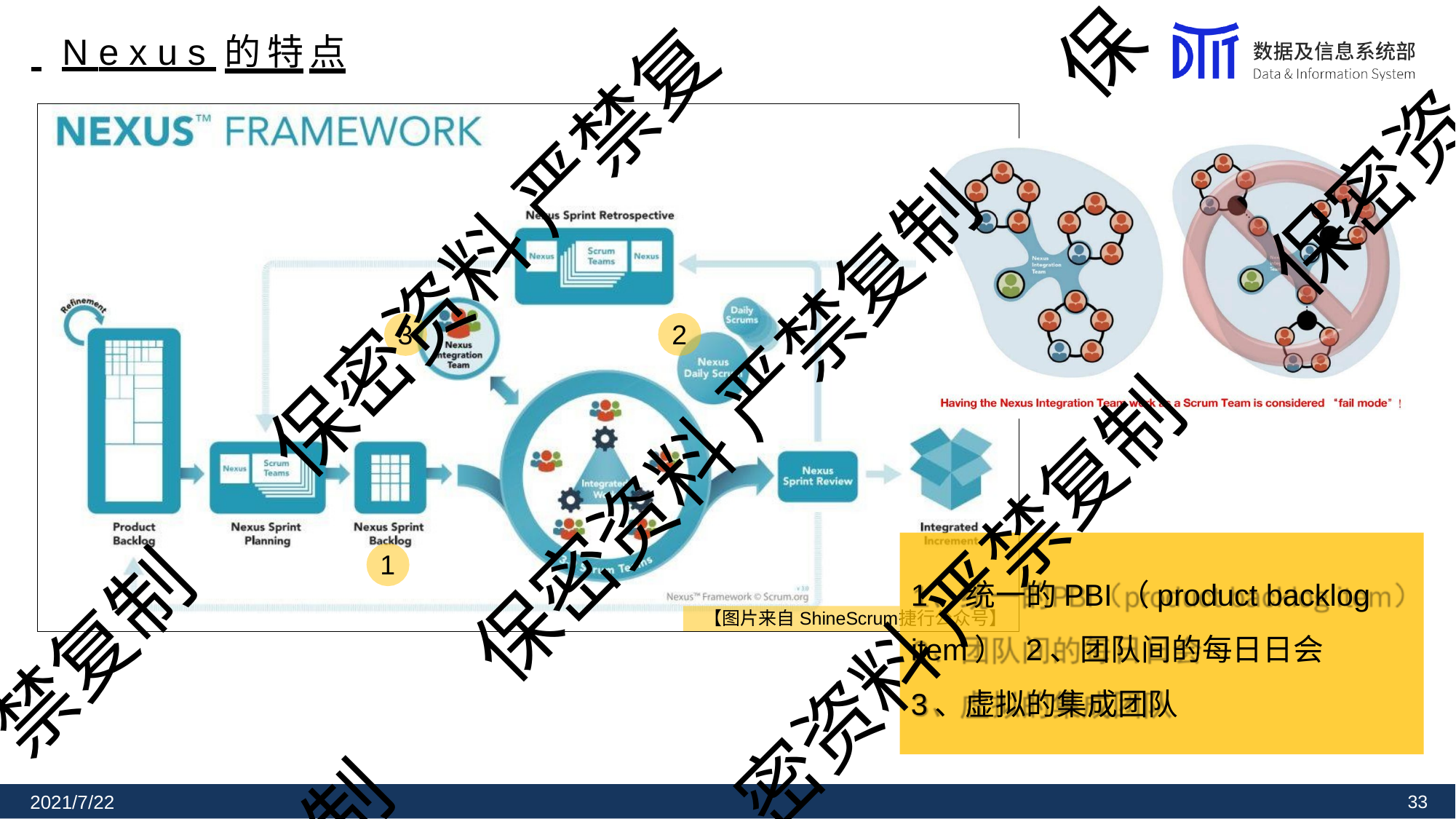

保
# N e x u s 的特点

保密资
保密资料 严禁复

3
2
保密资料 严禁复制

1
1、统一的PBI（product backlog item）  2、团队间的每日日会
3、虚拟的集成团队
密资料 严禁复制

【图片来自ShineScrum

捷行公众号】
禁复制

制
2021/7/22
33